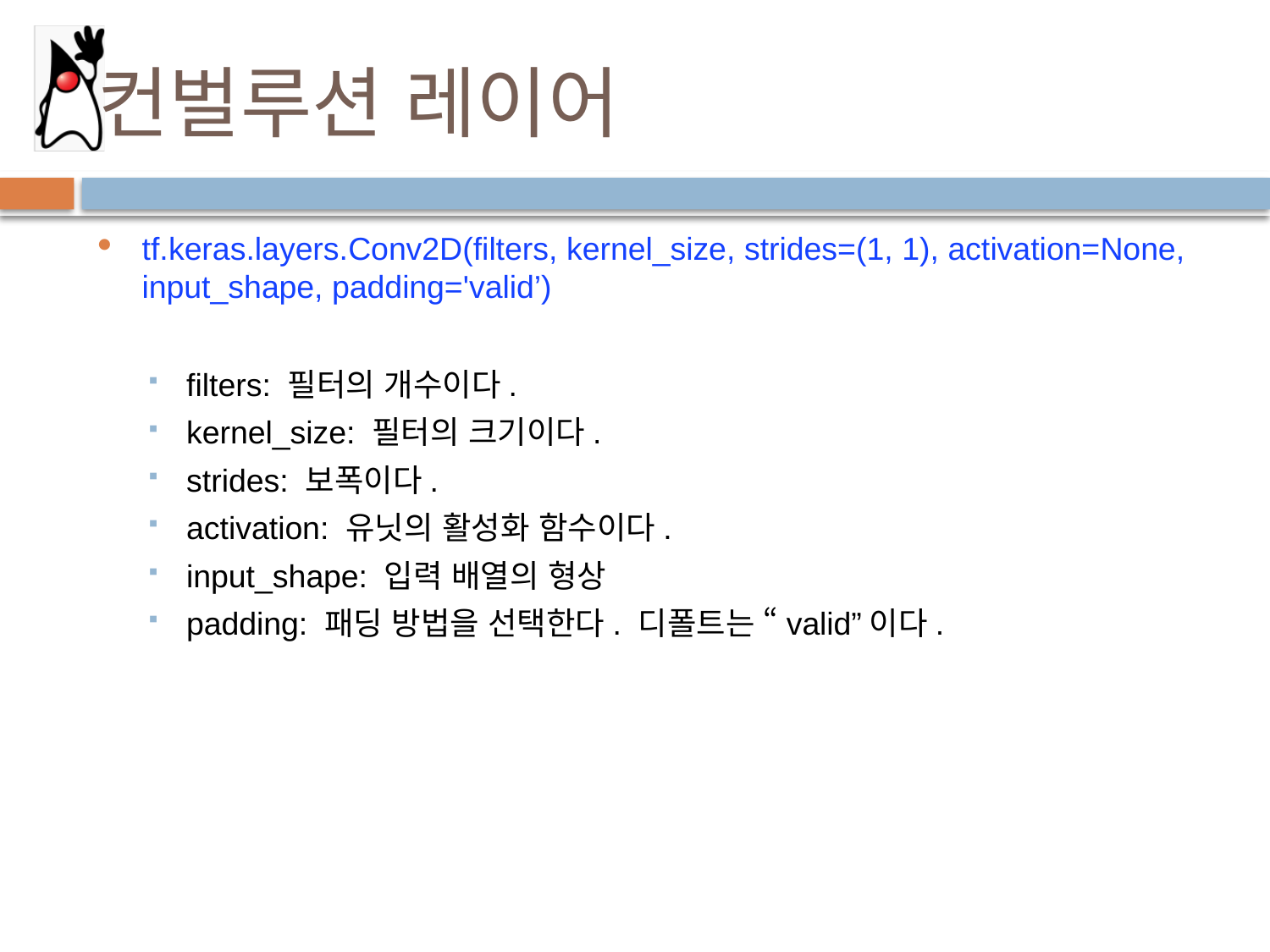

# 컨벌루션 레이어
tf.keras.layers.Conv2D(filters, kernel_size, strides=(1, 1), activation=None, input_shape, padding='valid’)

filters: 필터의 개수이다.
kernel_size: 필터의 크기이다.
strides: 보폭이다.
activation: 유닛의 활성화 함수이다.
input_shape: 입력 배열의 형상
padding: 패딩 방법을 선택한다. 디폴트는 “valid”이다.